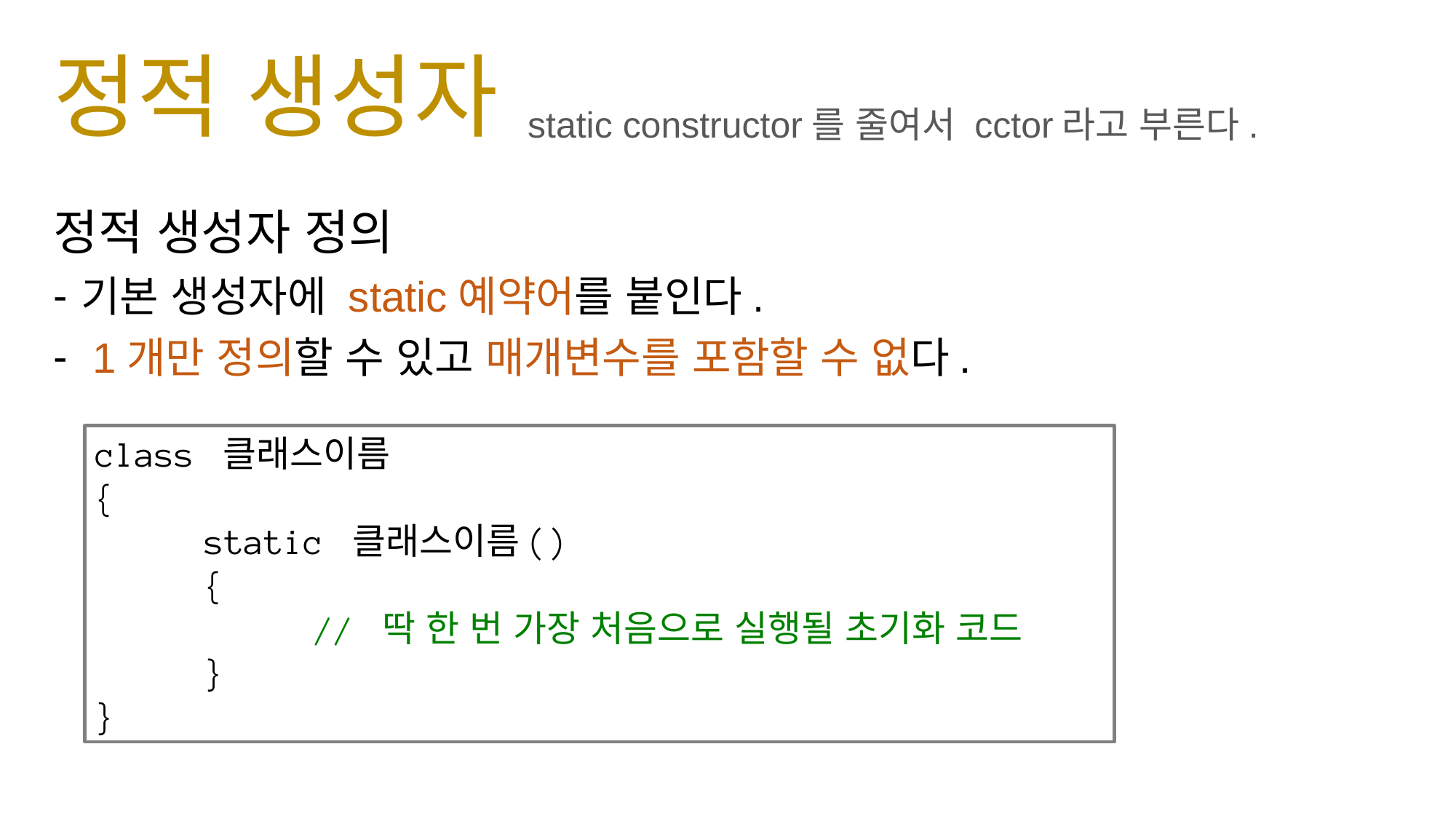

# 정적 생성자
static constructor를 줄여서 cctor라고 부른다.
정적 생성자 정의
기본 생성자에 static예약어를 붙인다.
 1개만 정의할 수 있고 매개변수를 포함할 수 없다.

class 클래스이름
{
	static 클래스이름()
	{
		// 딱 한 번 가장 처음으로 실행될 초기화 코드
	}
}